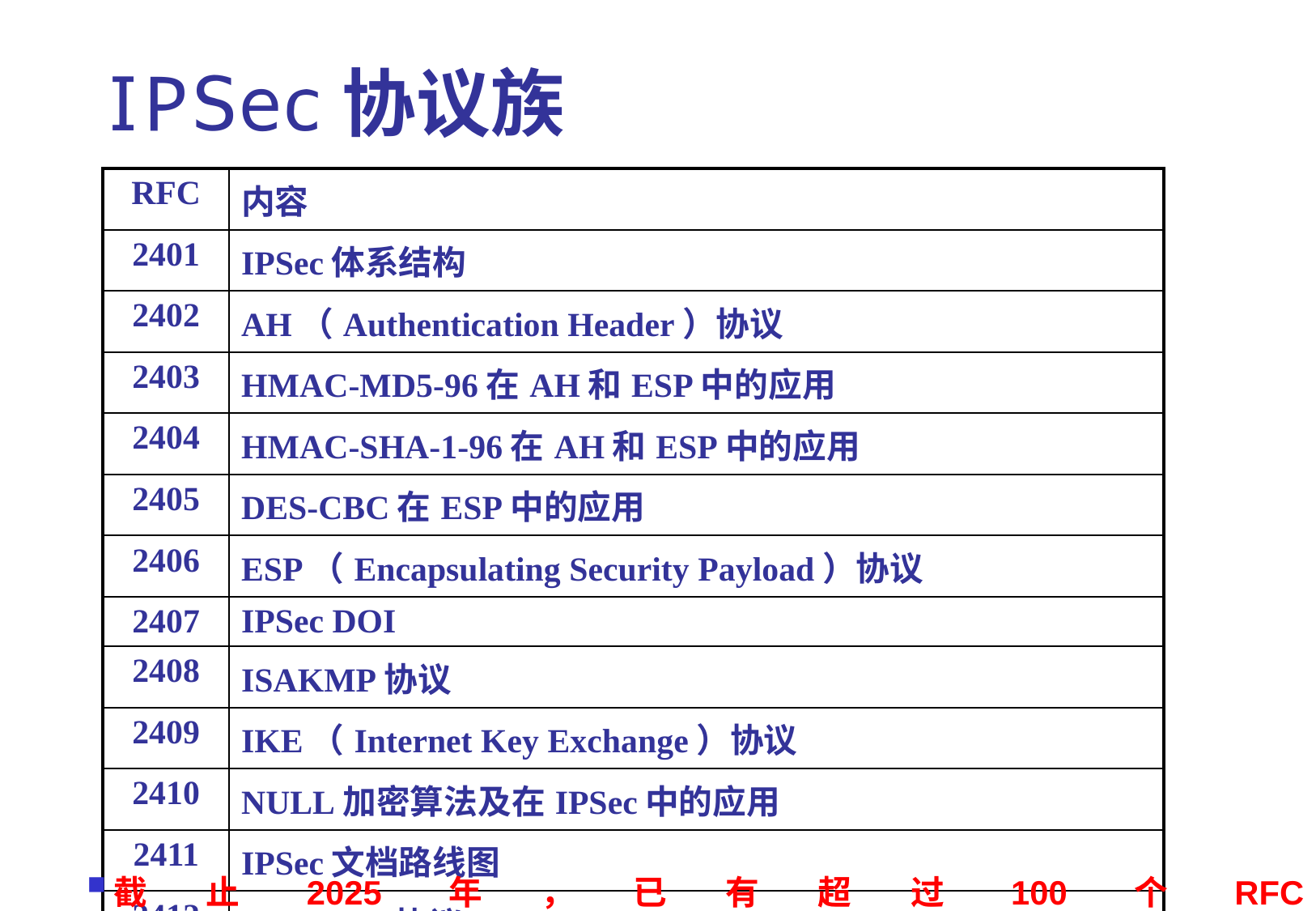

# IPSec协议族
| RFC | 内容 |
| --- | --- |
| 2401 | IPSec体系结构 |
| 2402 | AH（Authentication Header）协议 |
| 2403 | HMAC-MD5-96在AH和ESP中的应用 |
| 2404 | HMAC-SHA-1-96在AH和ESP中的应用 |
| 2405 | DES-CBC在ESP中的应用 |
| 2406 | ESP（Encapsulating Security Payload）协议 |
| 2407 | IPSec DOI |
| 2408 | ISAKMP协议 |
| 2409 | IKE（Internet Key Exchange）协议 |
| 2410 | NULL加密算法及在IPSec中的应用 |
| 2411 | IPSec文档路线图 |
| 2412 | OAKLEY协议 |
截止2025年，已有超过100个RFC （https://docs.strongswan.org/docs/latest/features/ietf.html）